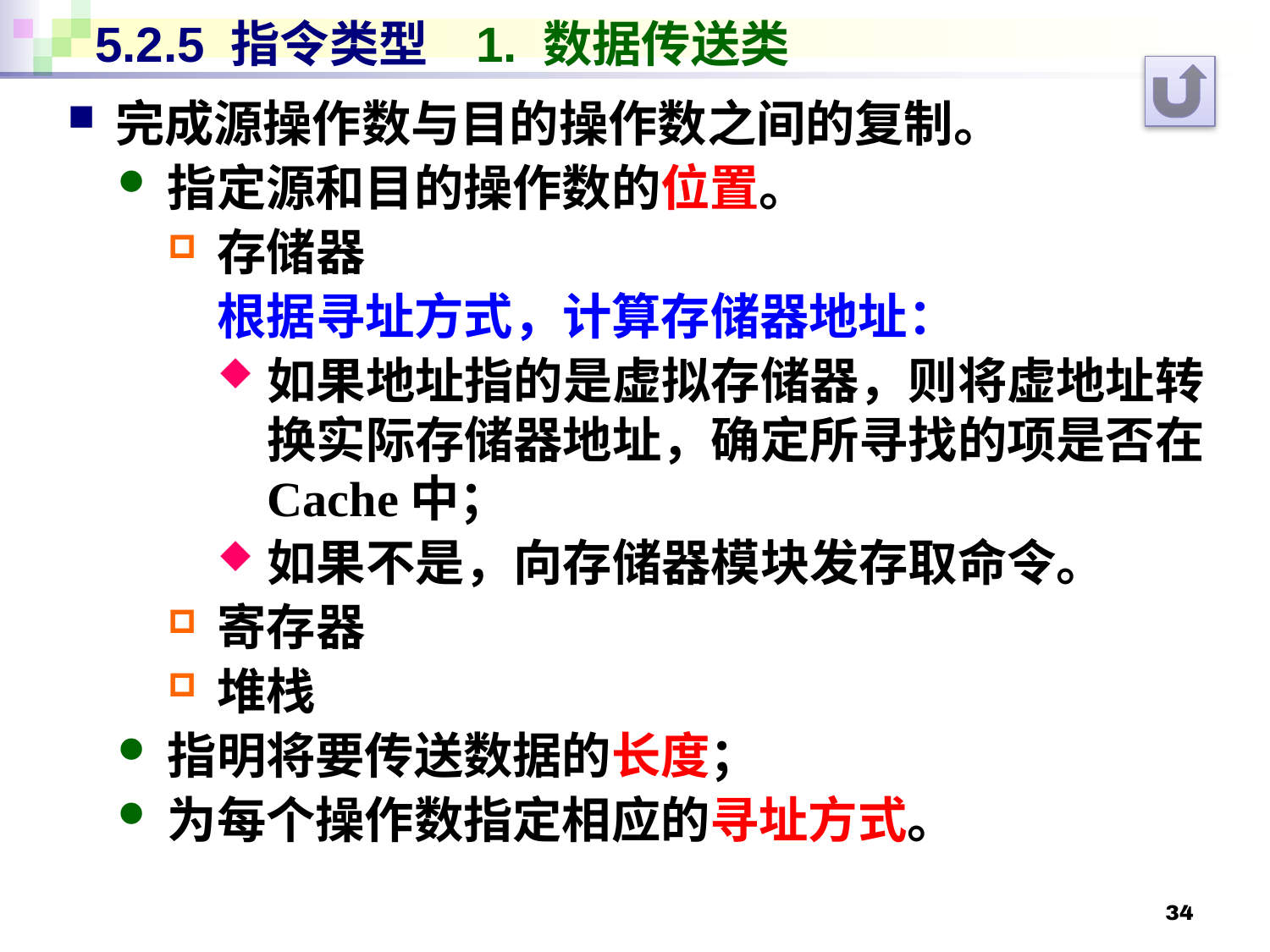

# 5.2.5 指令类型	1. 数据传送类

完成源操作数与目的操作数之间的复制。
指定源和目的操作数的位置。
存储器
根据寻址方式，计算存储器地址：
如果地址指的是虚拟存储器，则将虚地址转换实际存储器地址，确定所寻找的项是否在Cache中；
如果不是，向存储器模块发存取命令。
寄存器
堆栈
指明将要传送数据的长度；
为每个操作数指定相应的寻址方式。

34